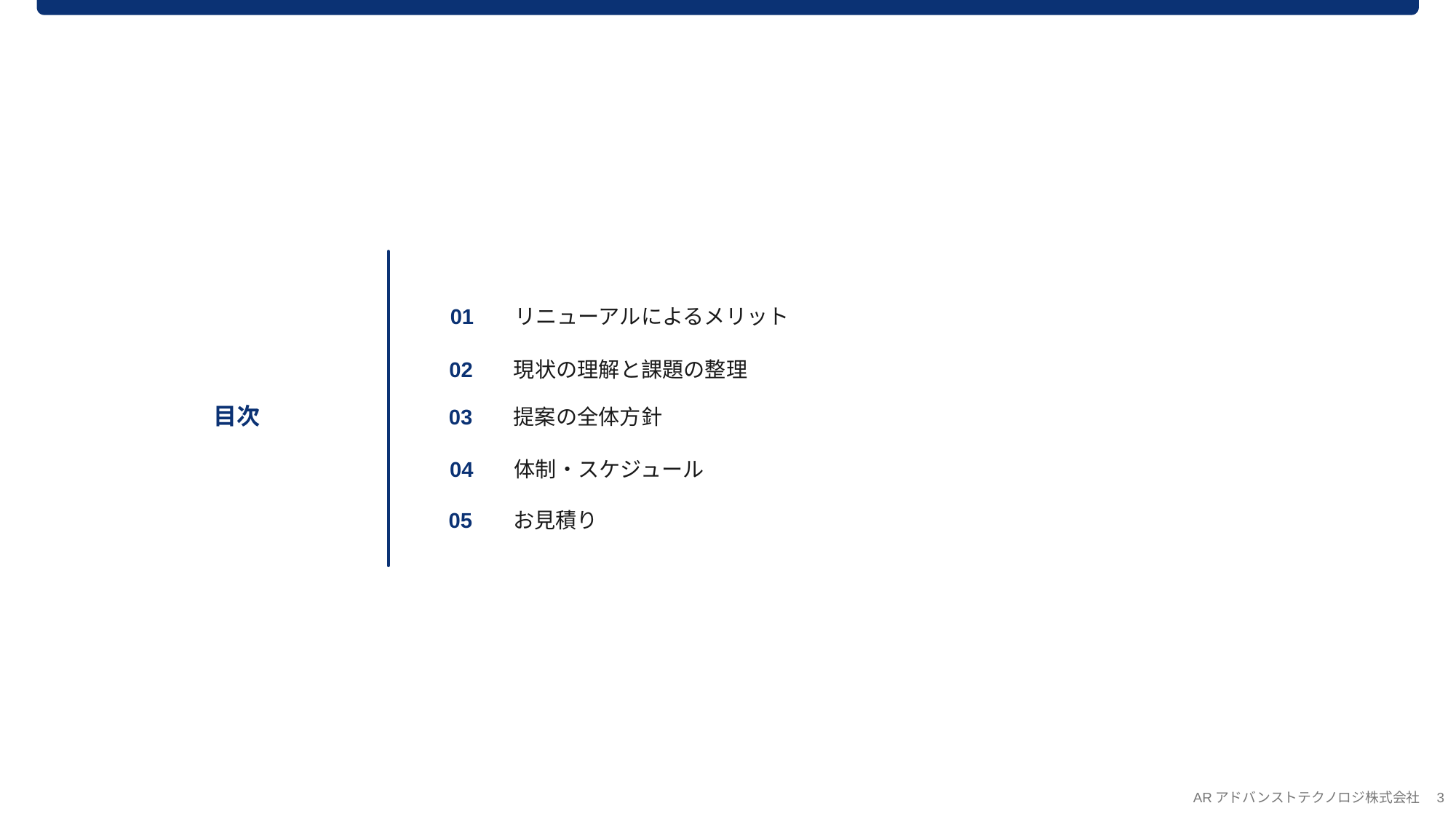

01	リニューアルによるメリット
02	現状の理解と課題の整理
03	提案の全体方針
04	体制・スケジュール
05	お見積り
ARアドバンストテクノロジ株式会社　3